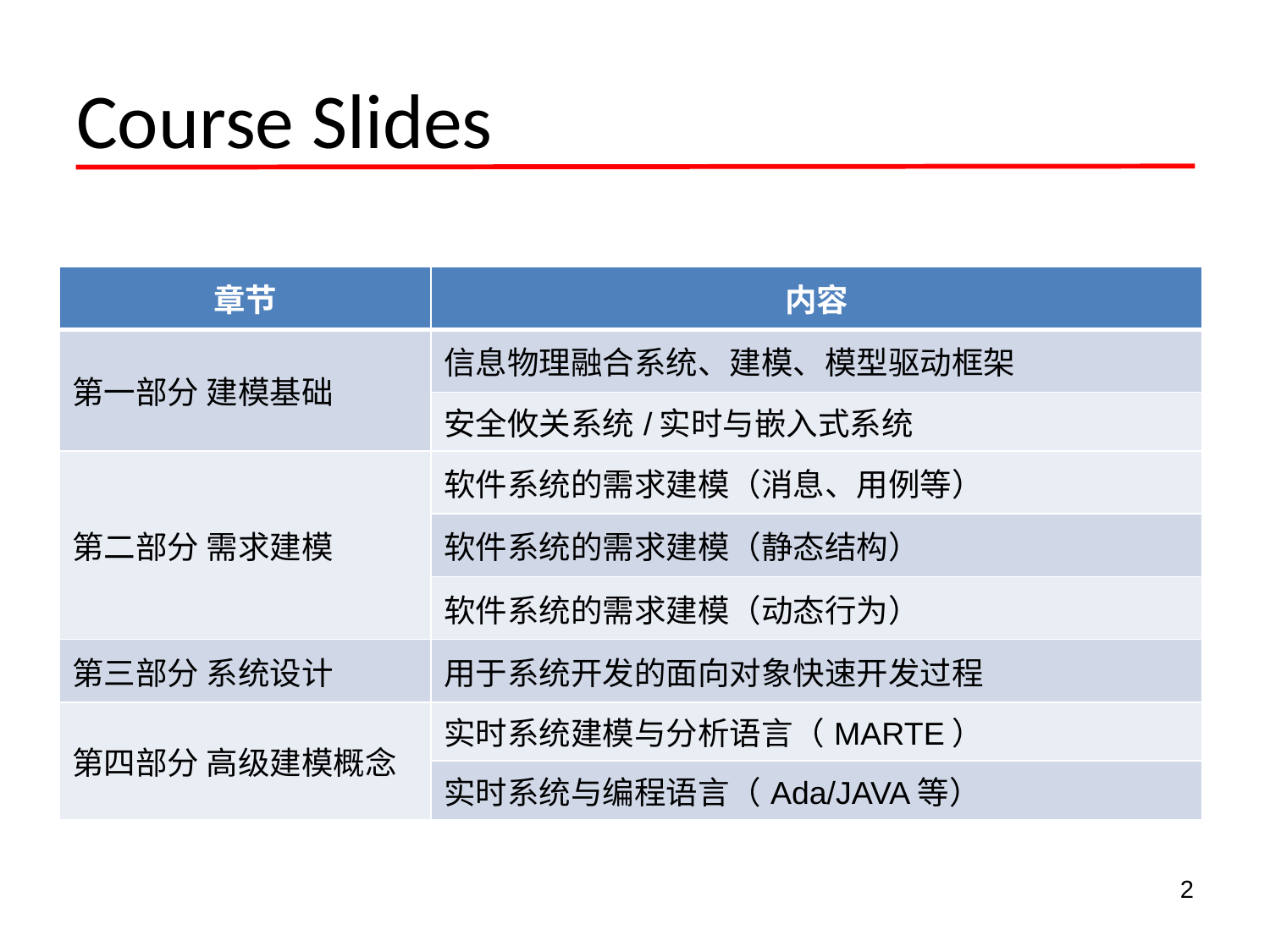

# Course Slides
| 章节 | 内容 |
| --- | --- |
| 第一部分 建模基础 | 信息物理融合系统、建模、模型驱动框架 |
|  | 安全攸关系统/实时与嵌入式系统 |
| 第二部分 需求建模 | 软件系统的需求建模（消息、用例等） |
|  | 软件系统的需求建模（静态结构） |
|  | 软件系统的需求建模（动态行为） |
| 第三部分 系统设计 | 用于系统开发的面向对象快速开发过程 |
| 第四部分 高级建模概念 | 实时系统建模与分析语言（MARTE） |
|  | 实时系统与编程语言（Ada/JAVA等） |
2